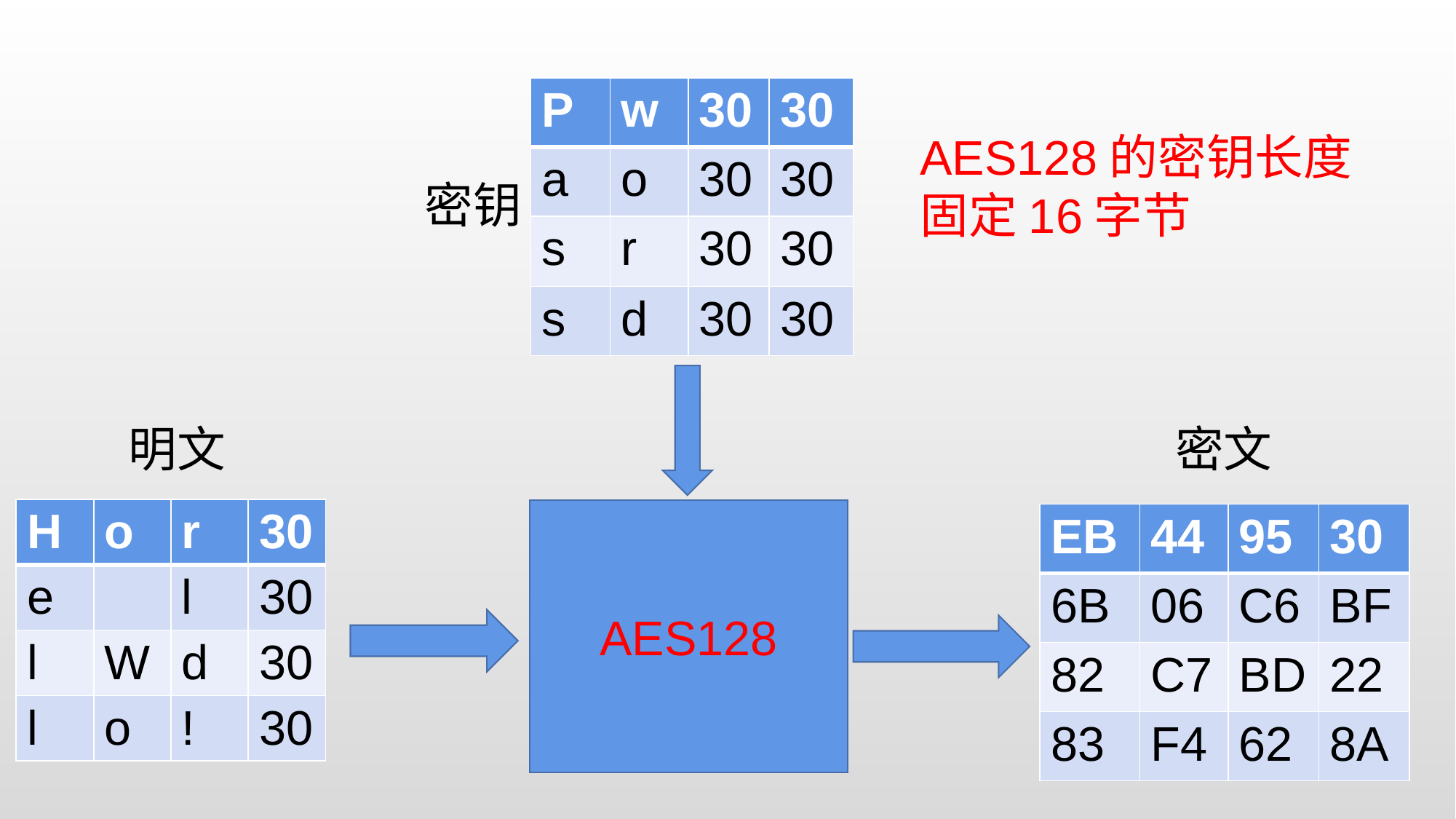

| P | w | 30 | 30 |
| --- | --- | --- | --- |
| a | o | 30 | 30 |
| s | r | 30 | 30 |
| s | d | 30 | 30 |
AES128的密钥长度固定16字节
密钥

明文
密文
| H | o | r | 30 |
| --- | --- | --- | --- |
| e |  | l | 30 |
| l | W | d | 30 |
| l | o | ! | 30 |
AES128
| EB | 44 | 95 | 30 |
| --- | --- | --- | --- |
| 6B | 06 | C6 | BF |
| 82 | C7 | BD | 22 |
| 83 | F4 | 62 | 8A |